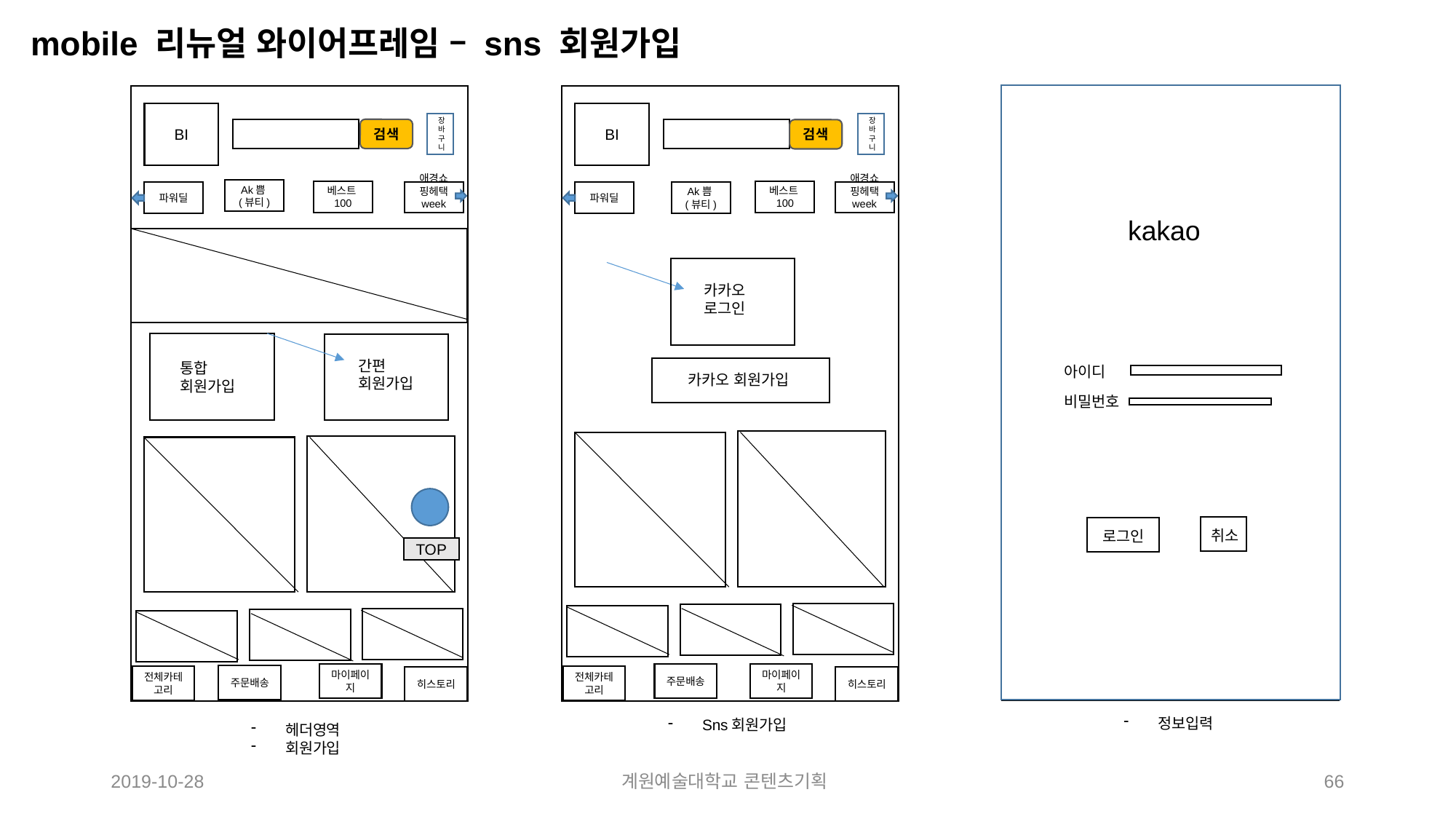

mobile 리뉴얼 와이어프레임 – sns 회원가입

BI
BI
BI
장바구니
장바구니
장바구니

검색

검색

검색
Ak쁨(뷰티)
베스트100
베스트100
베스트100
애경쇼핑헤택 week

ak 플라자
Ak쁨(뷰티)
파워딜
애경쇼핑헤택 week

애경쇼핑헤택 week

Ak쁨(뷰티)
파워딜
파워딜

kakao

카카오
로그인
카카오
로그인

간편
회원가입
통합
회원가입
아이디

카카오 회원가입

카카오 회원가입
비밀번호

취소
로그인
TOP

마이페이지
마이페이지
주문배송
주문배송
전체카테고리
주문배송
마이페이지
히스토리
히스토리
전체카테고리
전체카테고리
히스토리
히스토리
정보입력
Sns회원가입
헤더영역
회원가입
2019-10-28
계원예술대학교 콘텐츠기획
66